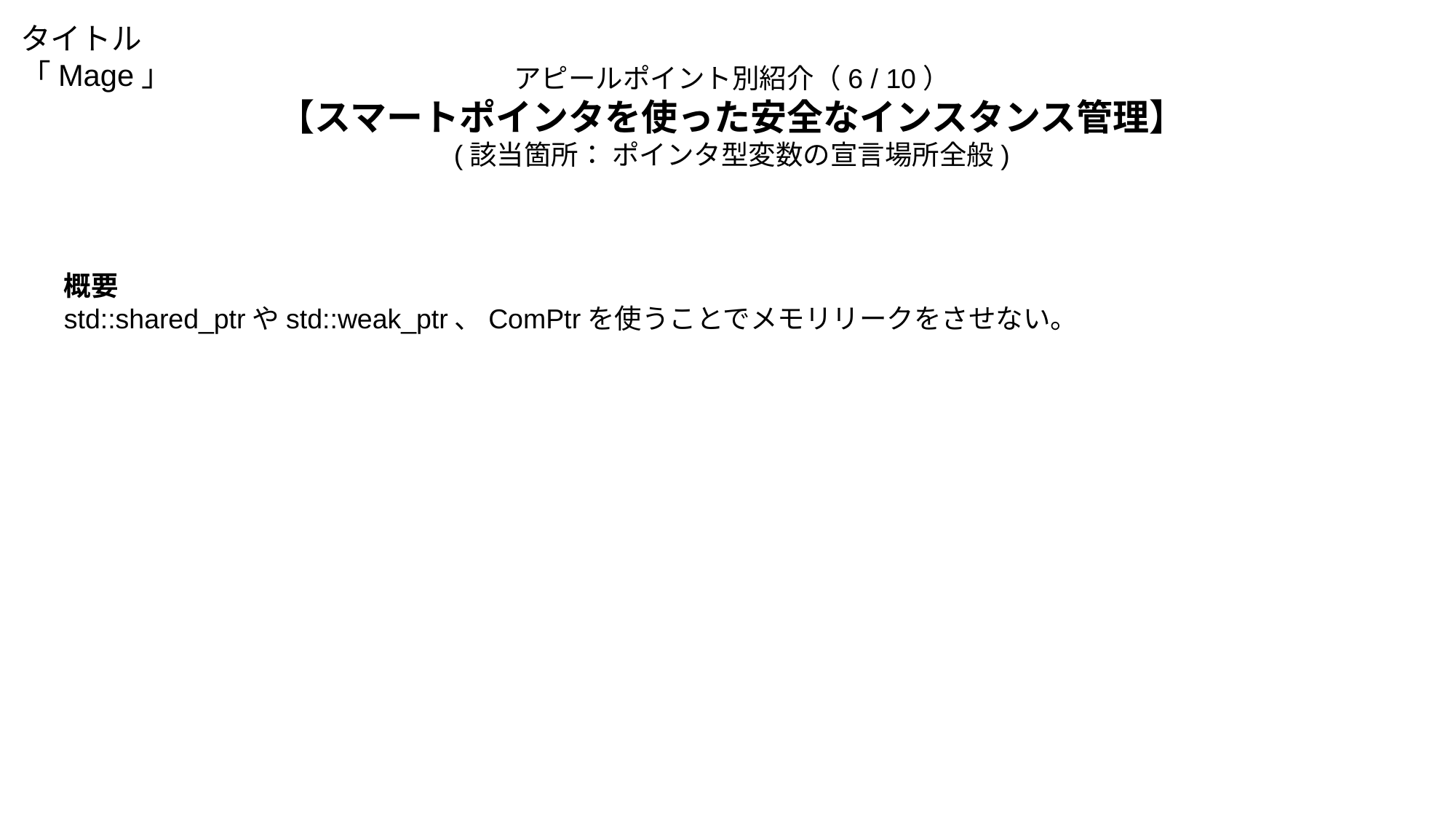

タイトル「Mage」
アピールポイント別紹介（6 / 10）
【スマートポインタを使った安全なインスタンス管理】
(該当箇所： ポインタ型変数の宣言場所全般)
概要
std::shared_ptrやstd::weak_ptr、ComPtrを使うことでメモリリークをさせない。